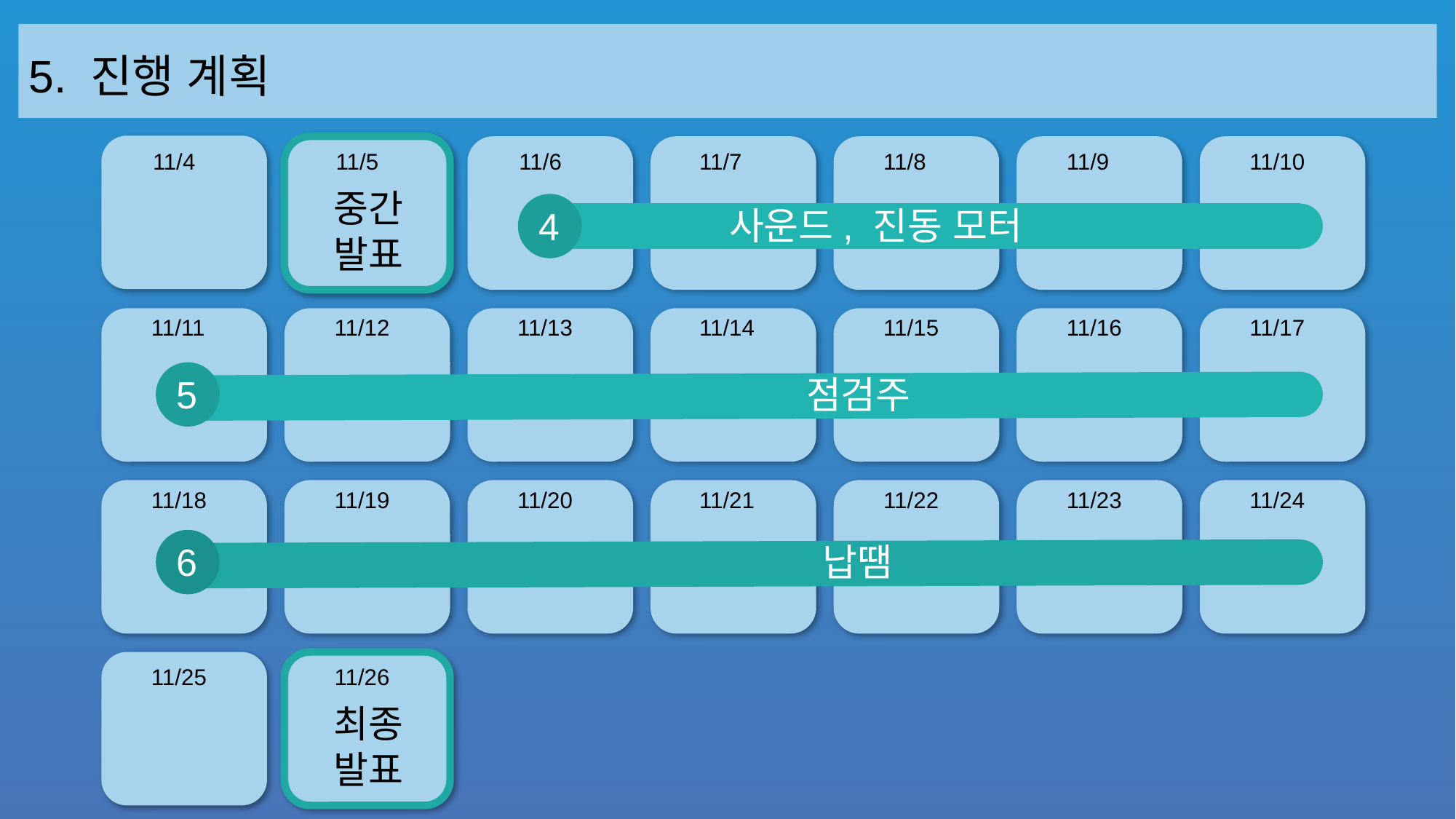

5. 진행 계획

11/4
11/5
11/6
11/7
11/8
11/9
11/10
중간
발표

사운드, 진동 모터
4

11/11

11/12

11/13

11/14

11/15

11/16

11/17

점검주
5

11/18
11/19
11/20
11/21
11/22
11/23
11/24

납땜
6

11/25
11/26
최종발표